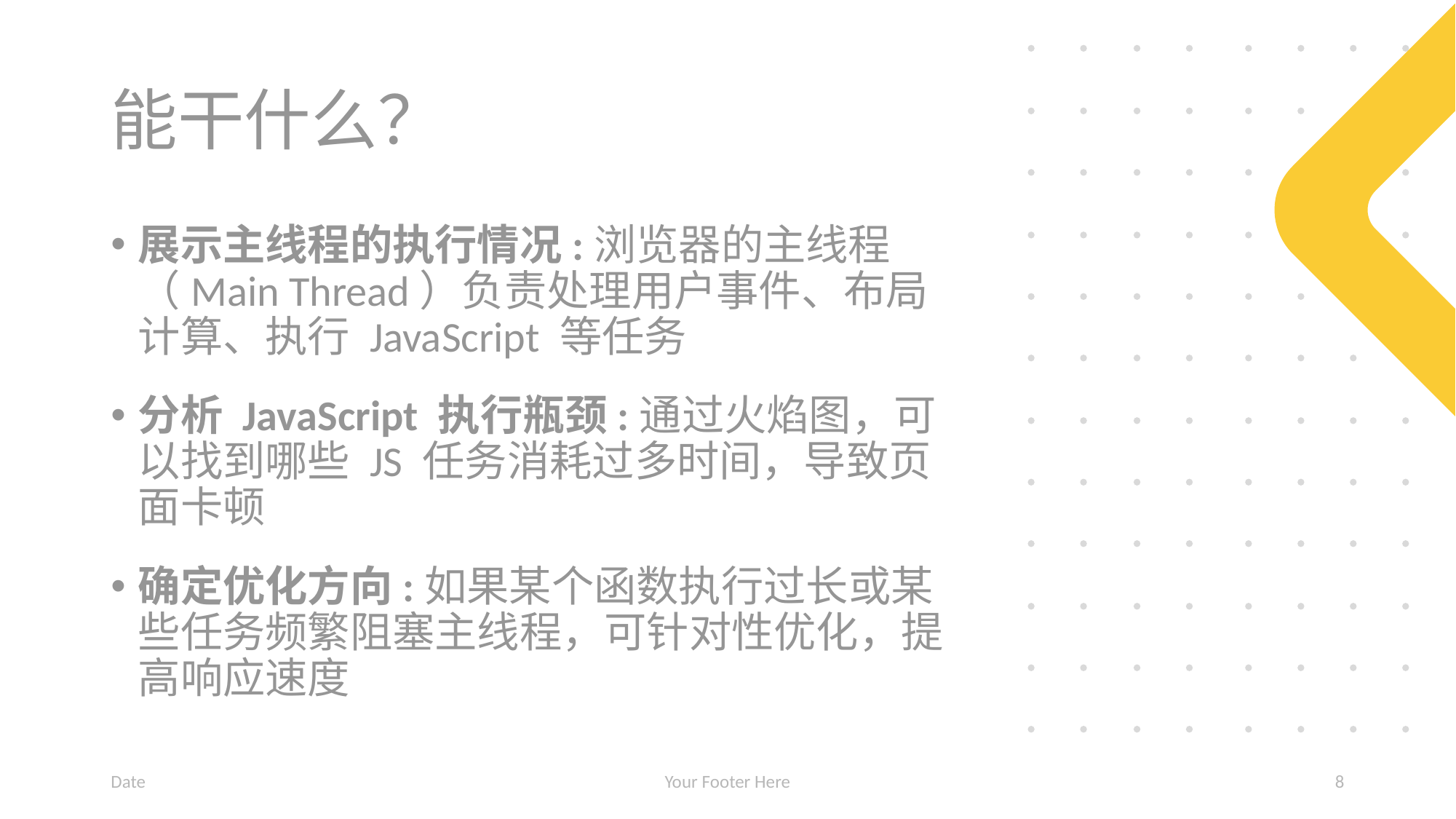

# 能干什么？
展示主线程的执行情况:浏览器的主线程（Main Thread）负责处理用户事件、布局计算、执行 JavaScript 等任务
分析 JavaScript 执行瓶颈:通过火焰图，可以找到哪些 JS 任务消耗过多时间，导致页面卡顿
确定优化方向:如果某个函数执行过长或某些任务频繁阻塞主线程，可针对性优化，提高响应速度
Date
Your Footer Here
8